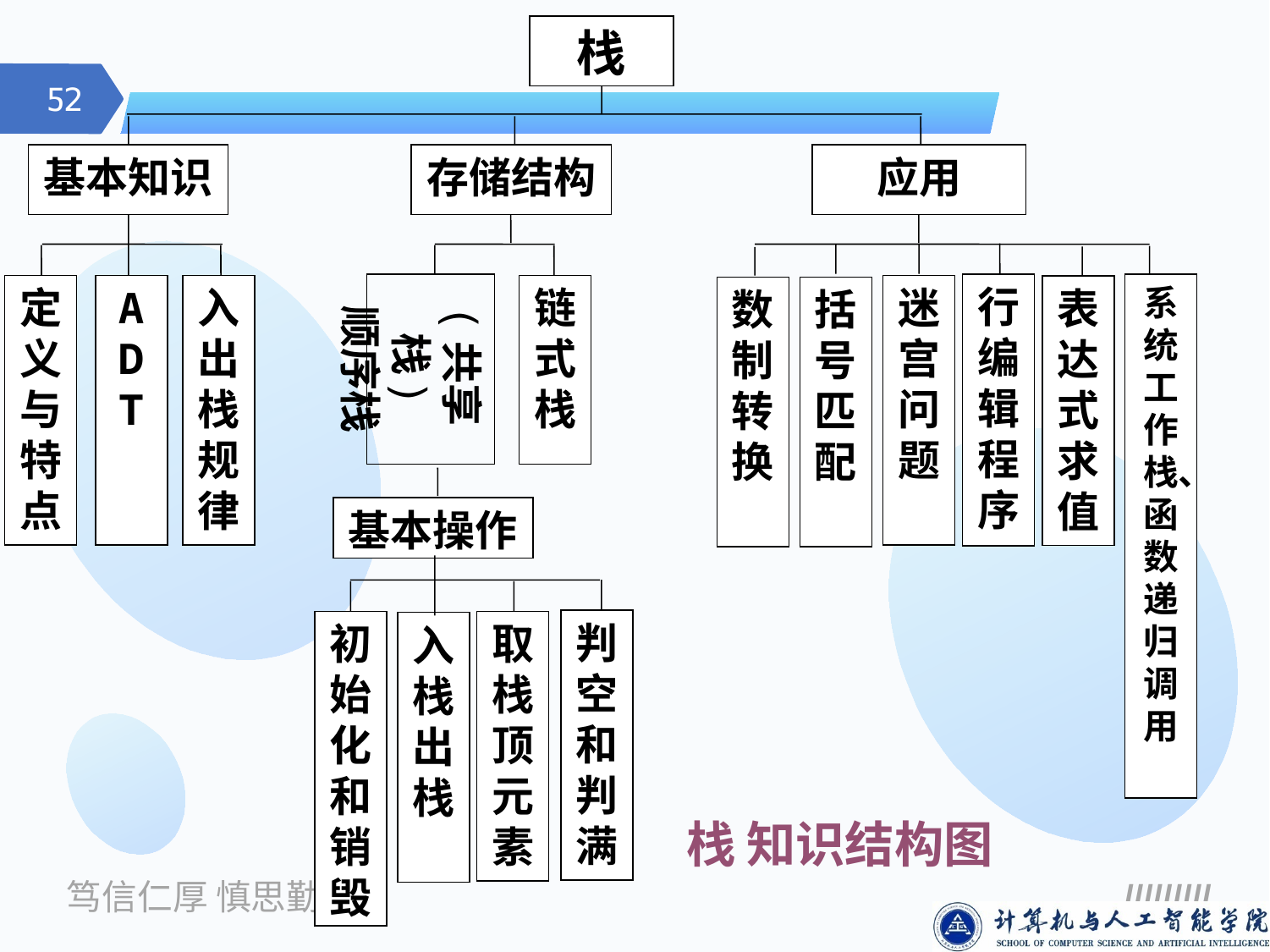

栈

基本知识
存储结构
应用

(共享栈)
顺序栈
行编辑程序
系统工作栈、函数递归调用
定义与特点
A
D
T
入出
栈规律
链式 栈
迷宫问题
表达式求值
数制转换
括号匹配

基本操作

判空和判满
取栈顶元素
初始化和销毁
入
栈出栈
# 栈 知识结构图